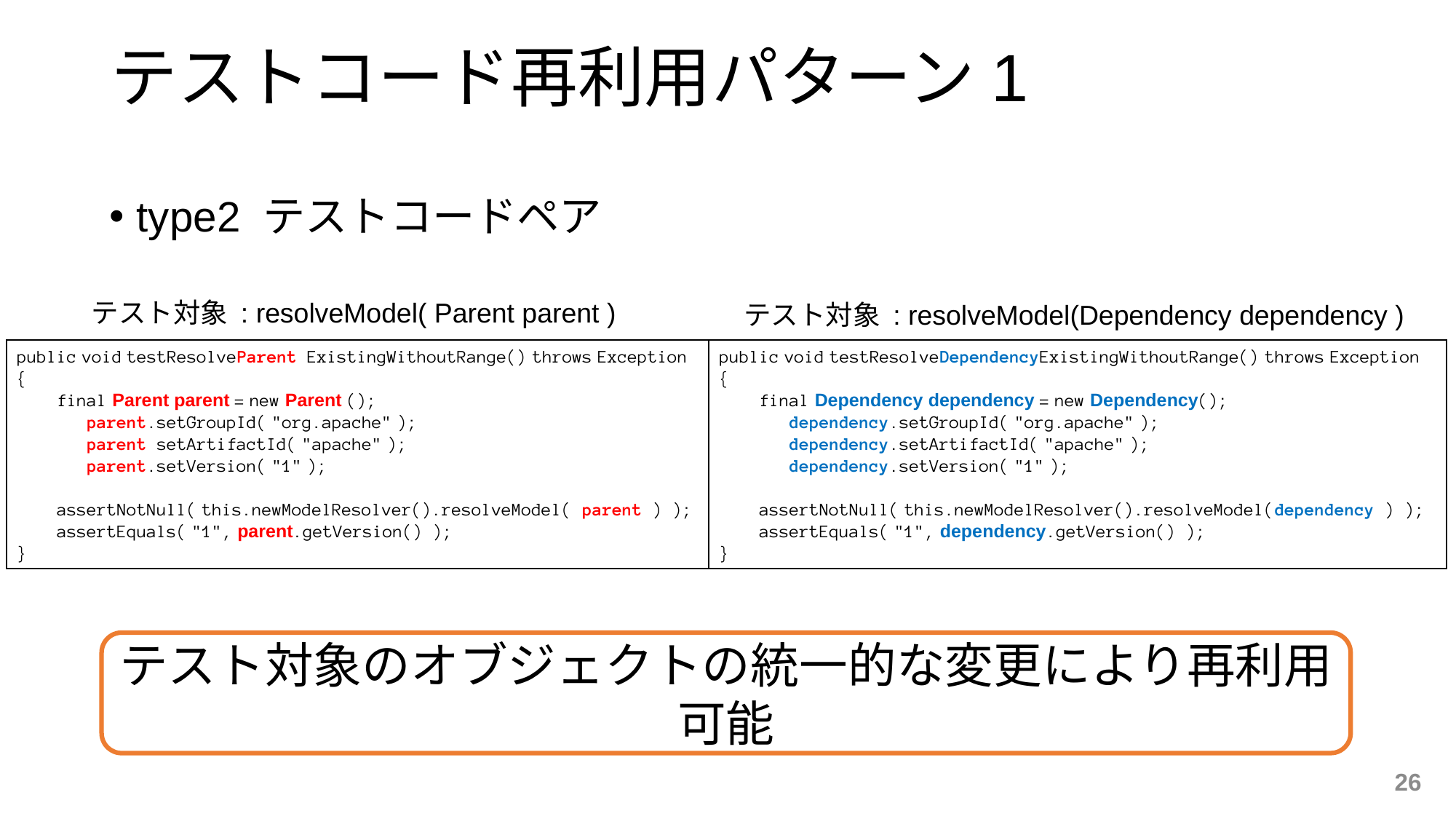

# テストコード再利用パターン1
type2 テストコードペア
テスト対象 : resolveModel( Parent parent )
テスト対象 : resolveModel(Dependency dependency )
public void testResolveParent ExistingWithoutRange() throws Exception
{
    final Parent parent = new Parent ();
       parent.setGroupId( "org.apache" );
       parent setArtifactId( "apache" );
       parent.setVersion( "1" );

    assertNotNull( this.newModelResolver().resolveModel( parent ) );
    assertEquals( "1", parent.getVersion() );
}
public void testResolveDependencyExistingWithoutRange() throws Exception
{
    final Dependency dependency = new Dependency();
       dependency.setGroupId( "org.apache" );
       dependency.setArtifactId( "apache" );
       dependency.setVersion( "1" );

    assertNotNull( this.newModelResolver().resolveModel(dependency ) );
    assertEquals( "1", dependency.getVersion() );
}
テスト対象のオブジェクトの統一的な変更により再利用可能
26